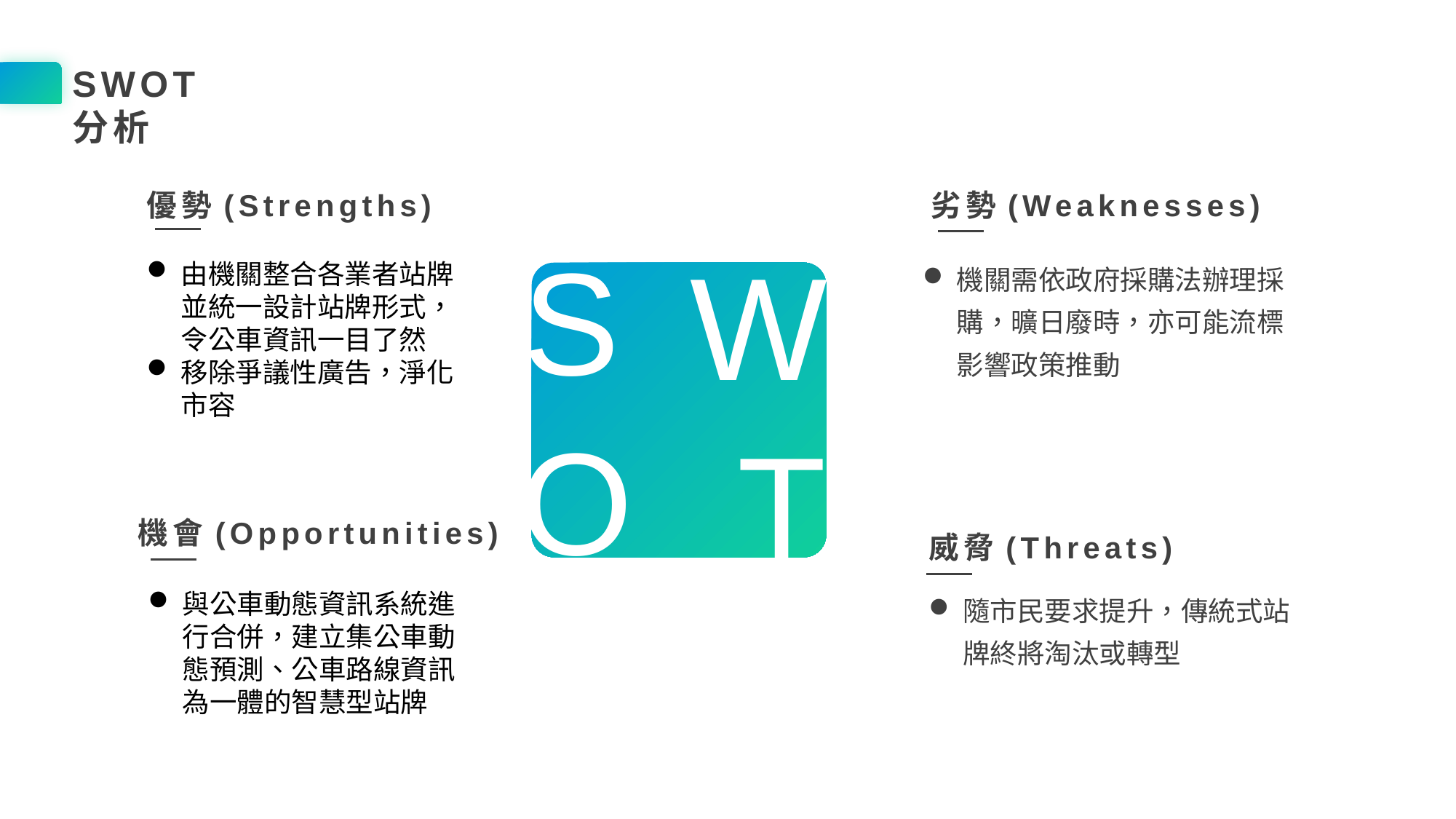

SWOT分析
優勢(Strengths)
劣勢(Weaknesses)

S
W

O
T

機關需依政府採購法辦理採購，曠日廢時，亦可能流標影響政策推動

由機關整合各業者站牌並統一設計站牌形式，令公車資訊一目了然
移除爭議性廣告，淨化市容
機會(Opportunities)
威脅(Threats)
隨市民要求提升，傳統式站牌終將淘汰或轉型
與公車動態資訊系統進行合併，建立集公車動態預測、公車路線資訊為一體的智慧型站牌